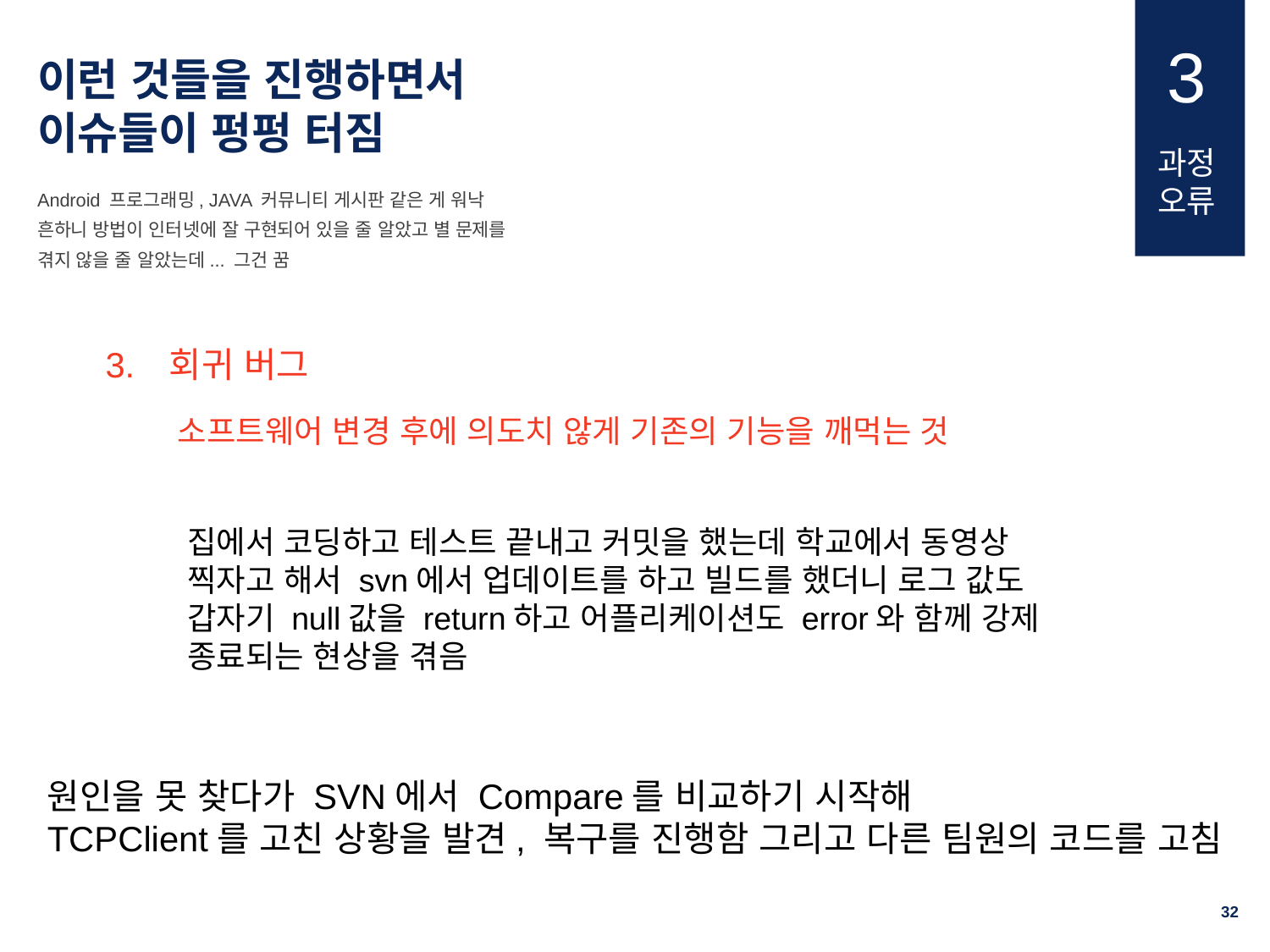

3

이런 것들을 진행하면서
이슈들이 펑펑 터짐
과정오류
Android 프로그래밍, JAVA 커뮤니티 게시판 같은 게 워낙 흔하니 방법이 인터넷에 잘 구현되어 있을 줄 알았고 별 문제를 겪지 않을 줄 알았는데... 그건 꿈
회귀 버그
소프트웨어 변경 후에 의도치 않게 기존의 기능을 깨먹는 것
집에서 코딩하고 테스트 끝내고 커밋을 했는데 학교에서 동영상 찍자고 해서 svn에서 업데이트를 하고 빌드를 했더니 로그 값도 갑자기 null값을 return하고 어플리케이션도 error와 함께 강제 종료되는 현상을 겪음
원인을 못 찾다가 SVN에서 Compare를 비교하기 시작해
TCPClient를 고친 상황을 발견, 복구를 진행함 그리고 다른 팀원의 코드를 고침
32